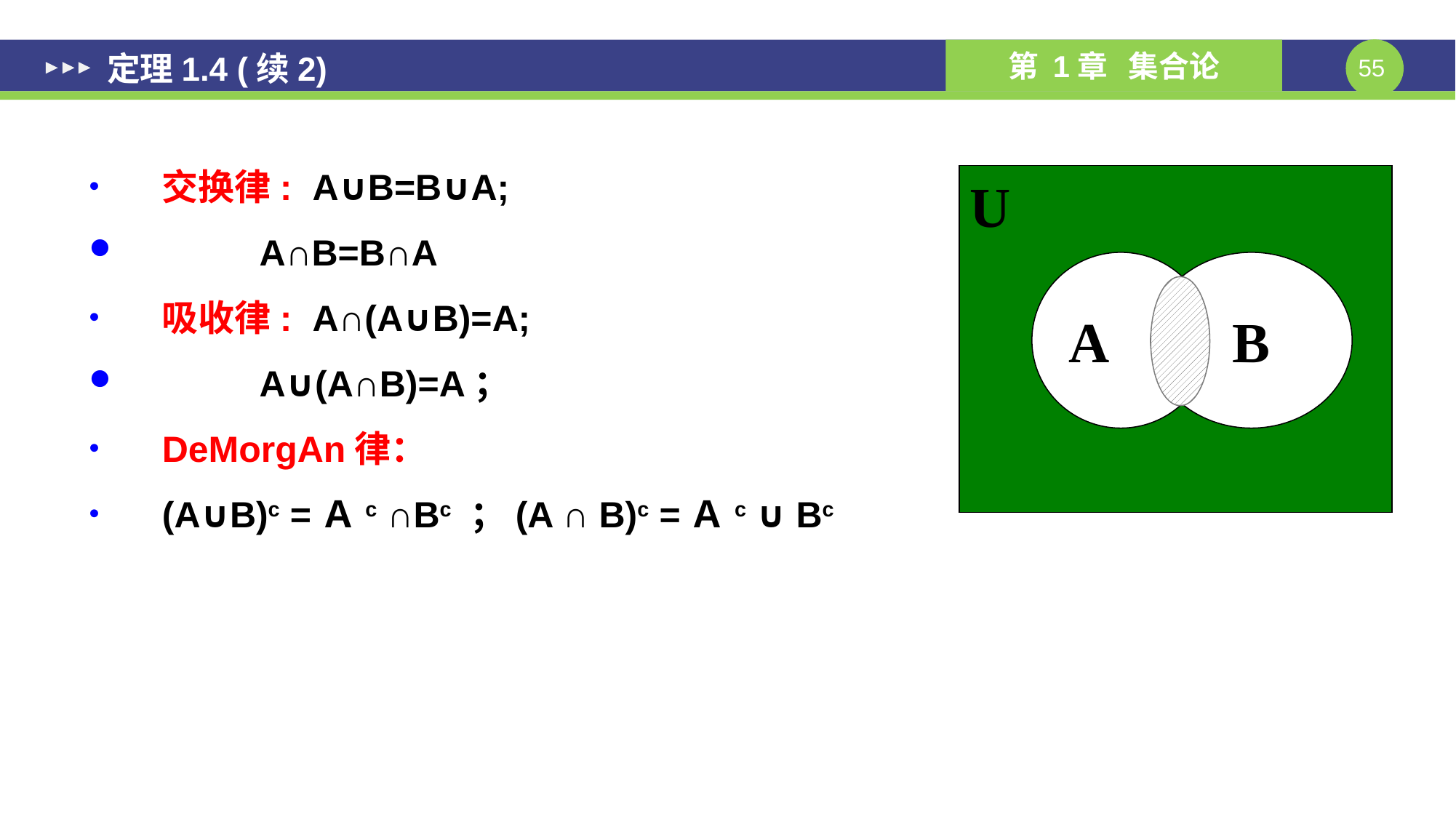

# 定理1.4 (续2)
交换律:  A∪B=B∪A;
	      A∩B=B∩A
吸收律:  A∩(A∪B)=A;
	      A∪(A∩B)=A；
DeMorgAn律：
(A∪B)c =Ａc ∩Bc ；(A ∩ B)c =Ａc ∪ Bc
U

A
B